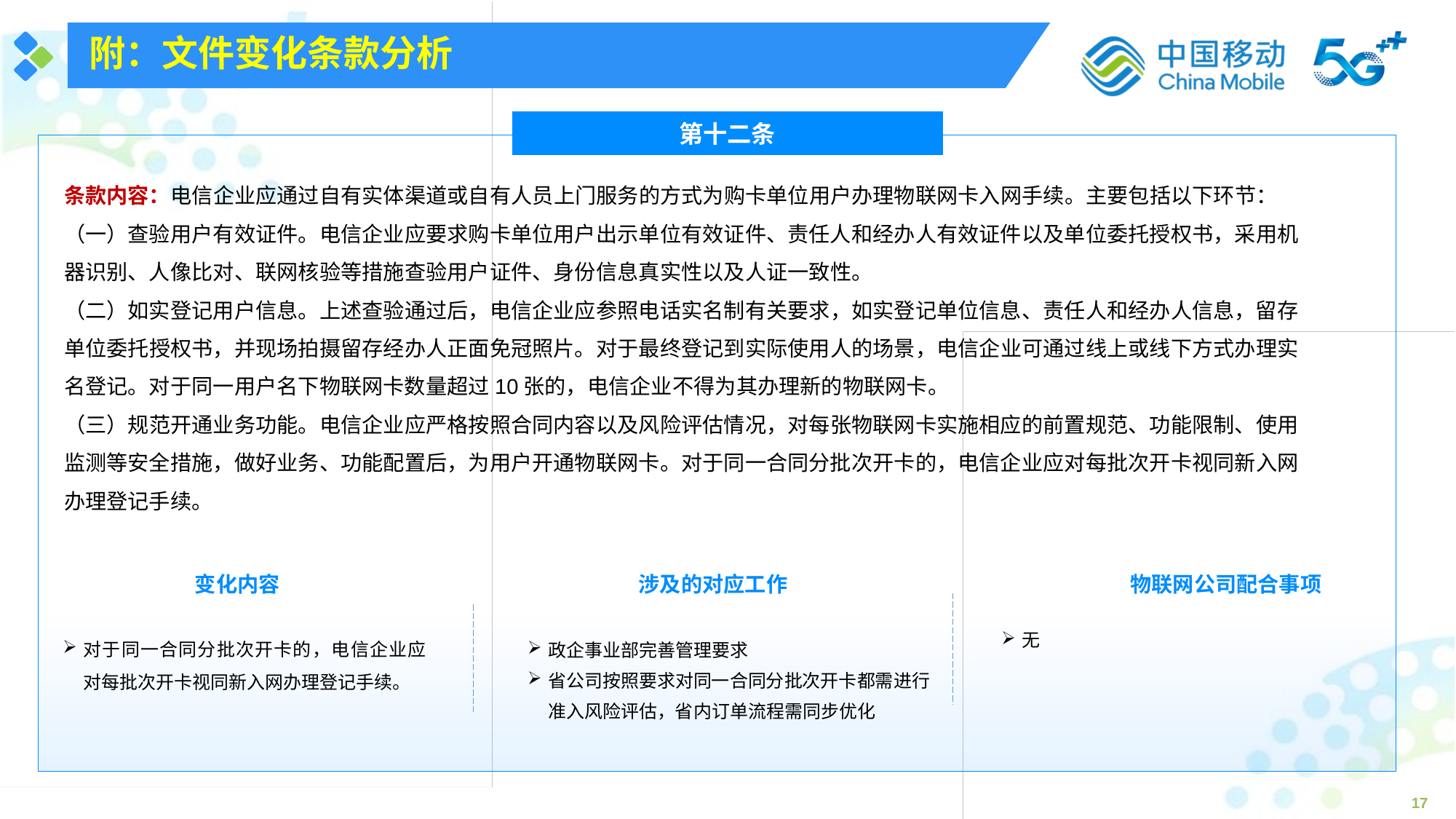

附：文件变化条款分析

第十二条

条款内容：电信企业应通过自有实体渠道或自有人员上门服务的方式为购卡单位用户办理物联网卡入网手续。主要包括以下环节：
（一）查验用户有效证件。电信企业应要求购卡单位用户出示单位有效证件、责任人和经办人有效证件以及单位委托授权书，采用机器识别、人像比对、联网核验等措施查验用户证件、身份信息真实性以及人证一致性。
（二）如实登记用户信息。上述查验通过后，电信企业应参照电话实名制有关要求，如实登记单位信息、责任人和经办人信息，留存单位委托授权书，并现场拍摄留存经办人正面免冠照片。对于最终登记到实际使用人的场景，电信企业可通过线上或线下方式办理实名登记。对于同一用户名下物联网卡数量超过10张的，电信企业不得为其办理新的物联网卡。
（三）规范开通业务功能。电信企业应严格按照合同内容以及风险评估情况，对每张物联网卡实施相应的前置规范、功能限制、使用监测等安全措施，做好业务、功能配置后，为用户开通物联网卡。对于同一合同分批次开卡的，电信企业应对每批次开卡视同新入网办理登记手续。
变化内容
涉及的对应工作
物联网公司配合事项
无
政企事业部完善管理要求
省公司按照要求对同一合同分批次开卡都需进行准入风险评估，省内订单流程需同步优化
对于同一合同分批次开卡的，电信企业应对每批次开卡视同新入网办理登记手续。